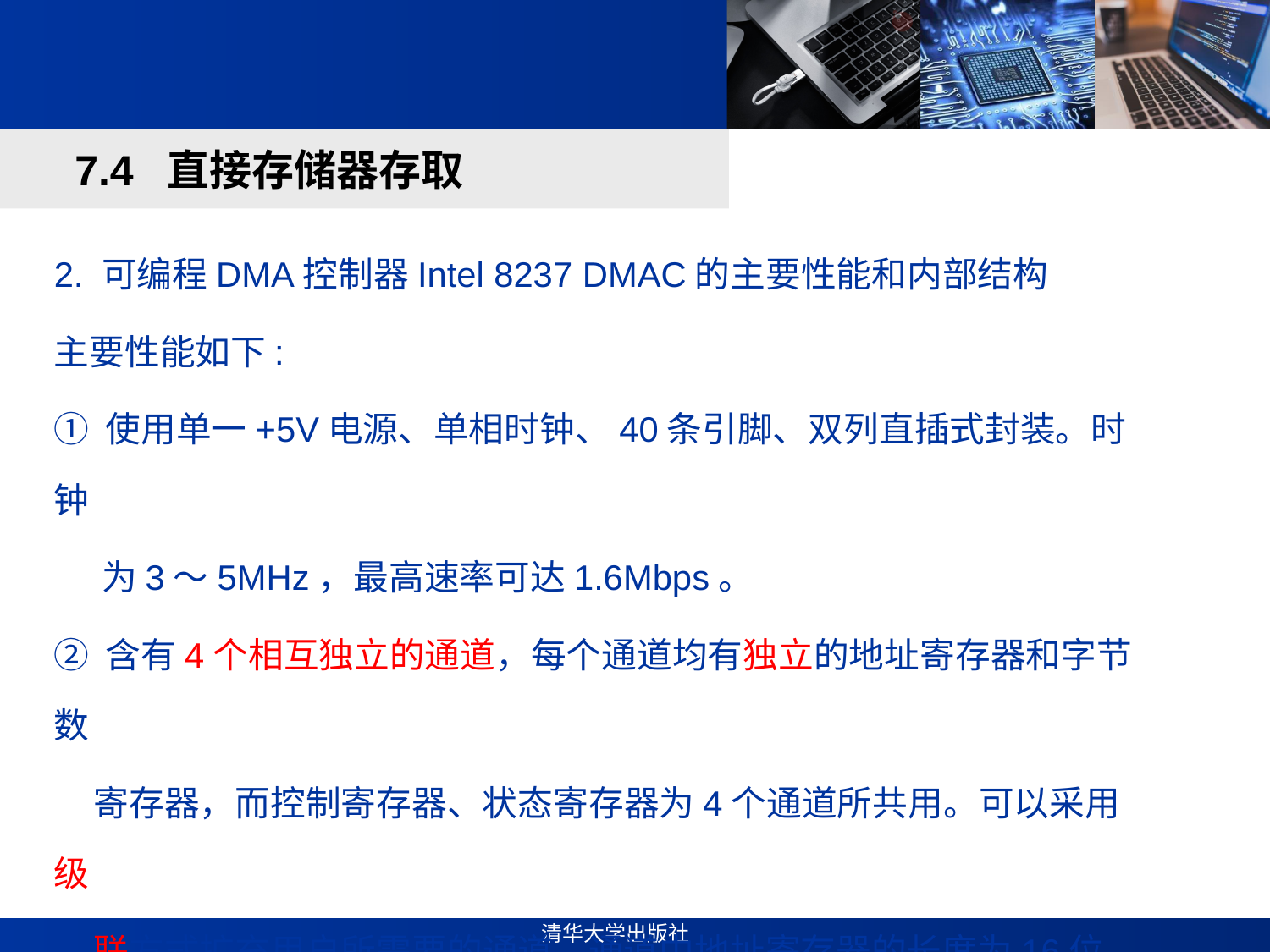

#
7.4  直接存储器存取
2. 可编程DMA控制器Intel 8237 DMAC的主要性能和内部结构
主要性能如下:
① 使用单一+5V电源、单相时钟、40条引脚、双列直插式封装。时钟
     为3～5MHz，最高速率可达1.6Mbps。
② 含有4个相互独立的通道，每个通道均有独立的地址寄存器和字节数
    寄存器，而控制寄存器、状态寄存器为4个通道所共用。可以采用级
    联方式扩充用户所需要的通道。通道中地址寄存器的长度为16位，
    因而一次DMA传送的最大数据块的长度为64KB。